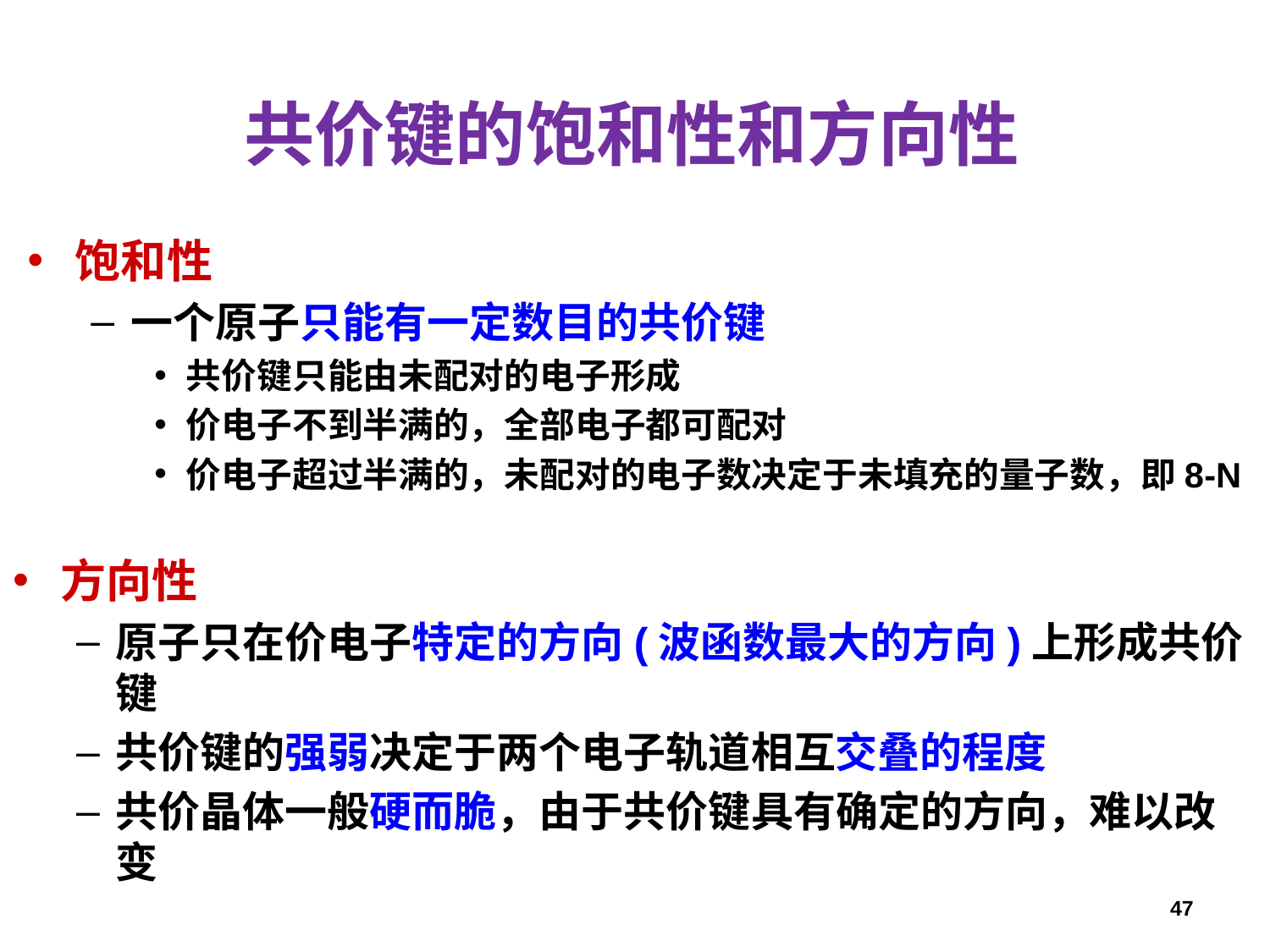

共价键的饱和性和方向性
饱和性
一个原子只能有一定数目的共价键
共价键只能由未配对的电子形成
价电子不到半满的，全部电子都可配对
价电子超过半满的，未配对的电子数决定于未填充的量子数，即8-N

方向性
原子只在价电子特定的方向(波函数最大的方向)上形成共价键
共价键的强弱决定于两个电子轨道相互交叠的程度
共价晶体一般硬而脆，由于共价键具有确定的方向，难以改变
47